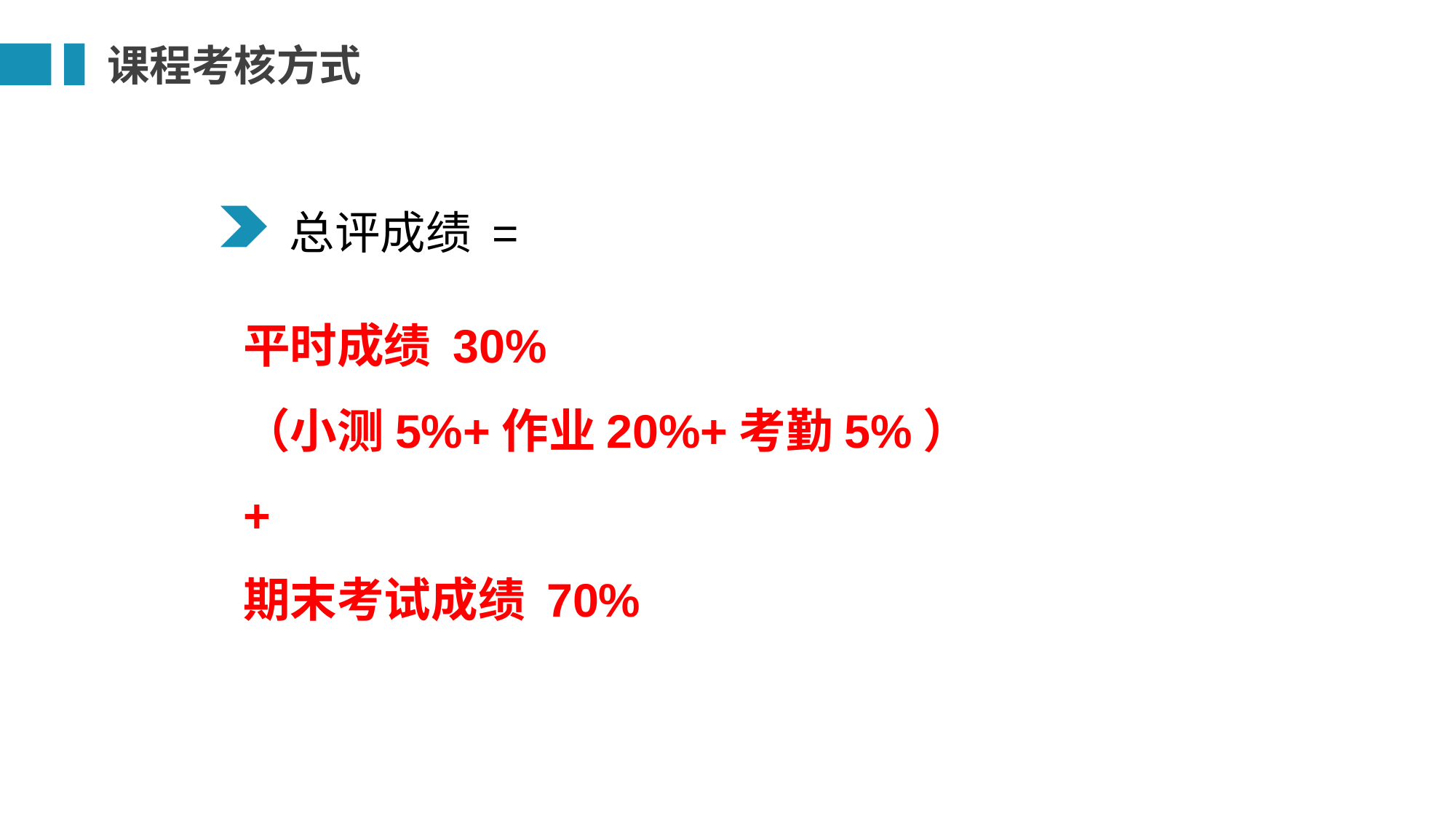

课程考核方式

总评成绩 =

平时成绩 30%
（小测5%+作业20%+考勤5%）
+
期末考试成绩 70%
11